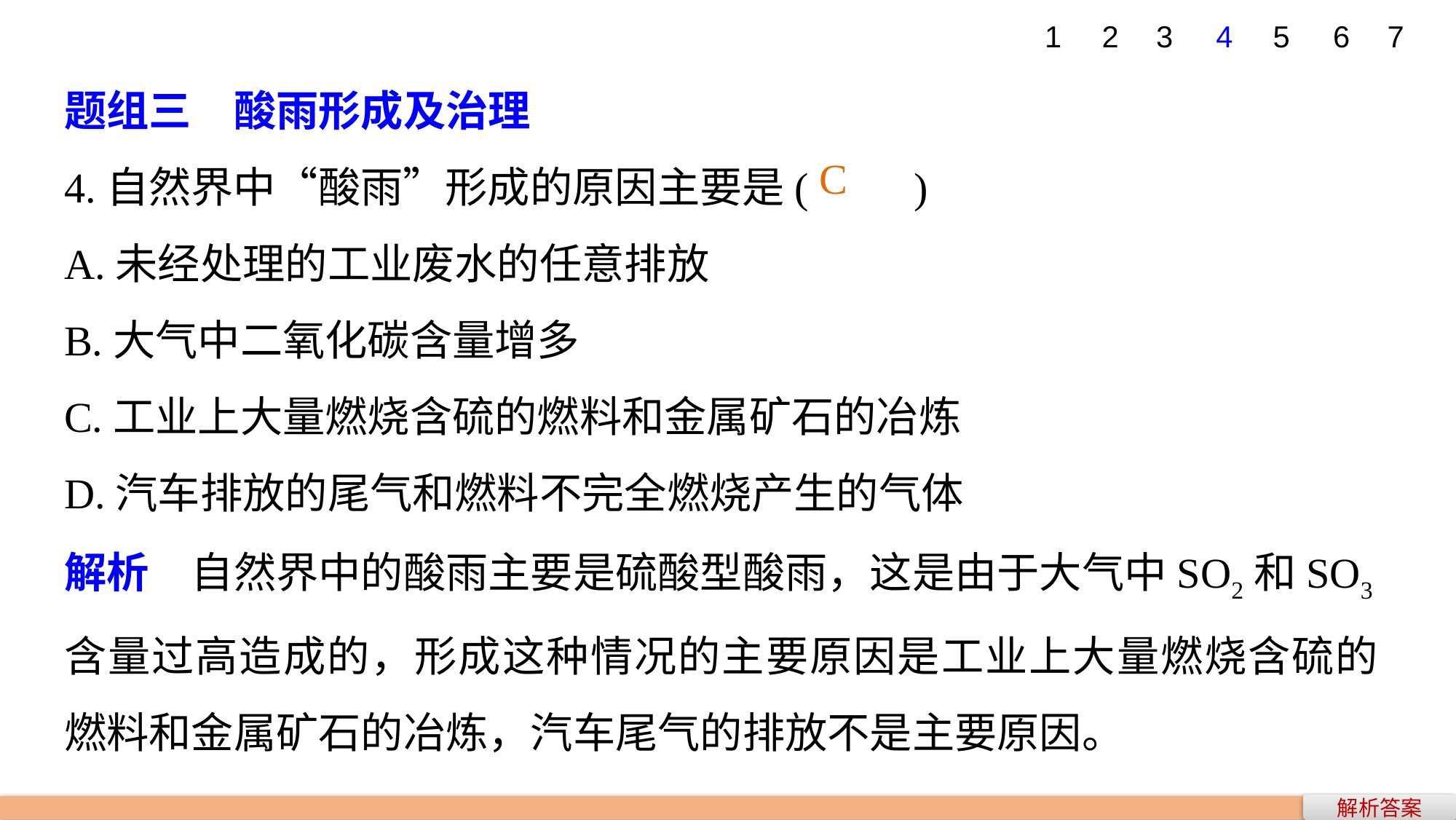

1
2
3
4
5
6
7
题组三　酸雨形成及治理
4.自然界中“酸雨”形成的原因主要是(　　)
A.未经处理的工业废水的任意排放
B.大气中二氧化碳含量增多
C.工业上大量燃烧含硫的燃料和金属矿石的冶炼
D.汽车排放的尾气和燃料不完全燃烧产生的气体
解析　自然界中的酸雨主要是硫酸型酸雨，这是由于大气中SO2和SO3含量过高造成的，形成这种情况的主要原因是工业上大量燃烧含硫的燃料和金属矿石的冶炼，汽车尾气的排放不是主要原因。
C
解析答案